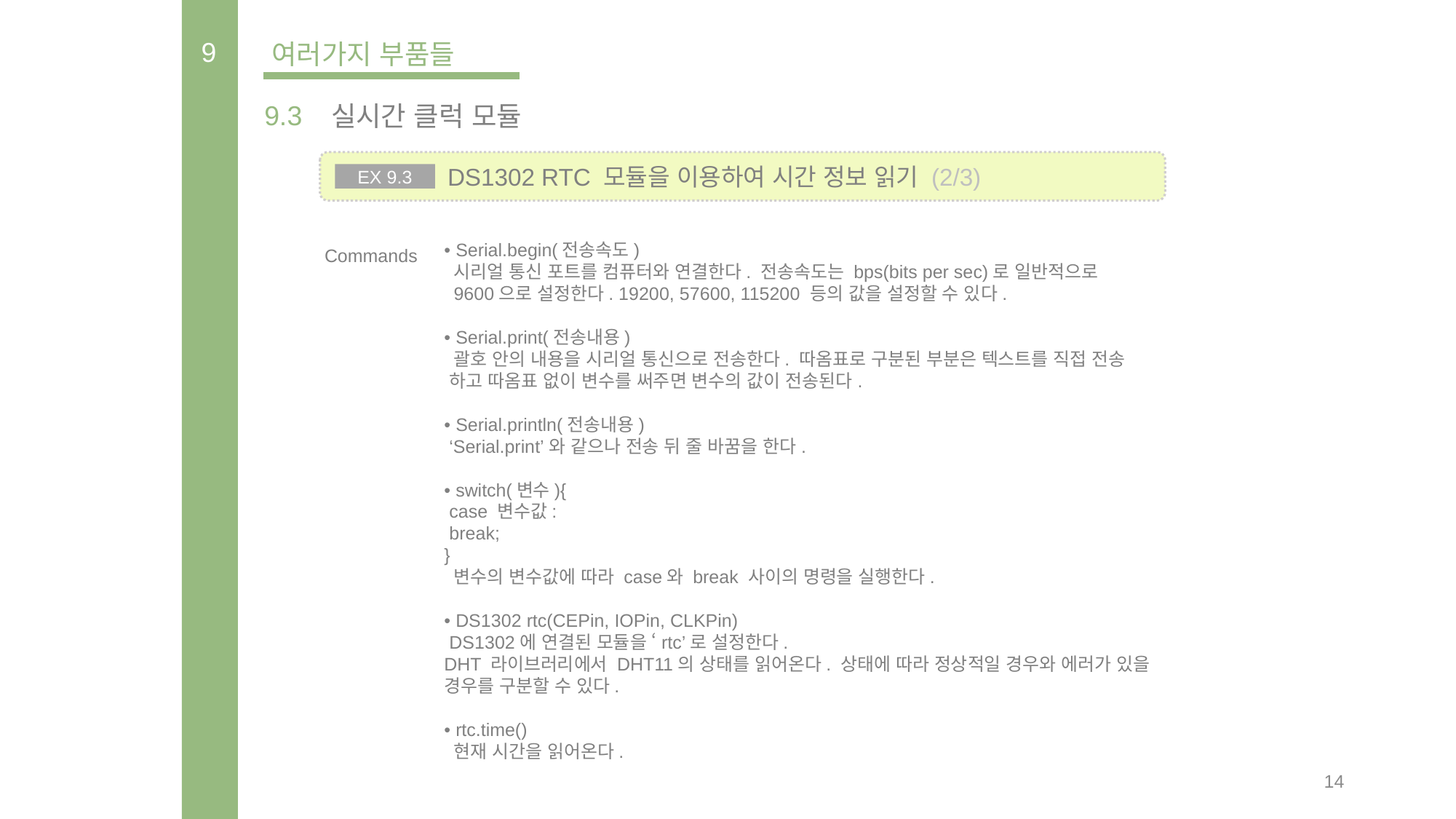

9
여러가지 부품들
9.3
실시간 클럭 모듈
                 DS1302 RTC 모듈을 이용하여 시간 정보 읽기 (2/3)
EX 9.3
Commands
• Serial.begin(전송속도)
 시리얼 통신 포트를 컴퓨터와 연결한다. 전송속도는 bps(bits per sec)로 일반적으로
 9600으로 설정한다. 19200, 57600, 115200 등의 값을 설정할 수 있다.

• Serial.print(전송내용)
 괄호 안의 내용을 시리얼 통신으로 전송한다. 따옴표로 구분된 부분은 텍스트를 직접 전송
 하고 따옴표 없이 변수를 써주면 변수의 값이 전송된다.

• Serial.println(전송내용)
 ‘Serial.print’와 같으나 전송 뒤 줄 바꿈을 한다.

• switch(변수){
 case 변수값:
 break;
}
 변수의 변수값에 따라 case와 break 사이의 명령을 실행한다.

• DS1302 rtc(CEPin, IOPin, CLKPin)
 DS1302에 연결된 모듈을 ‘rtc’로 설정한다.
DHT 라이브러리에서 DHT11의 상태를 읽어온다. 상태에 따라 정상적일 경우와 에러가 있을 경우를 구분할 수 있다.

• rtc.time()
 현재 시간을 읽어온다.
14